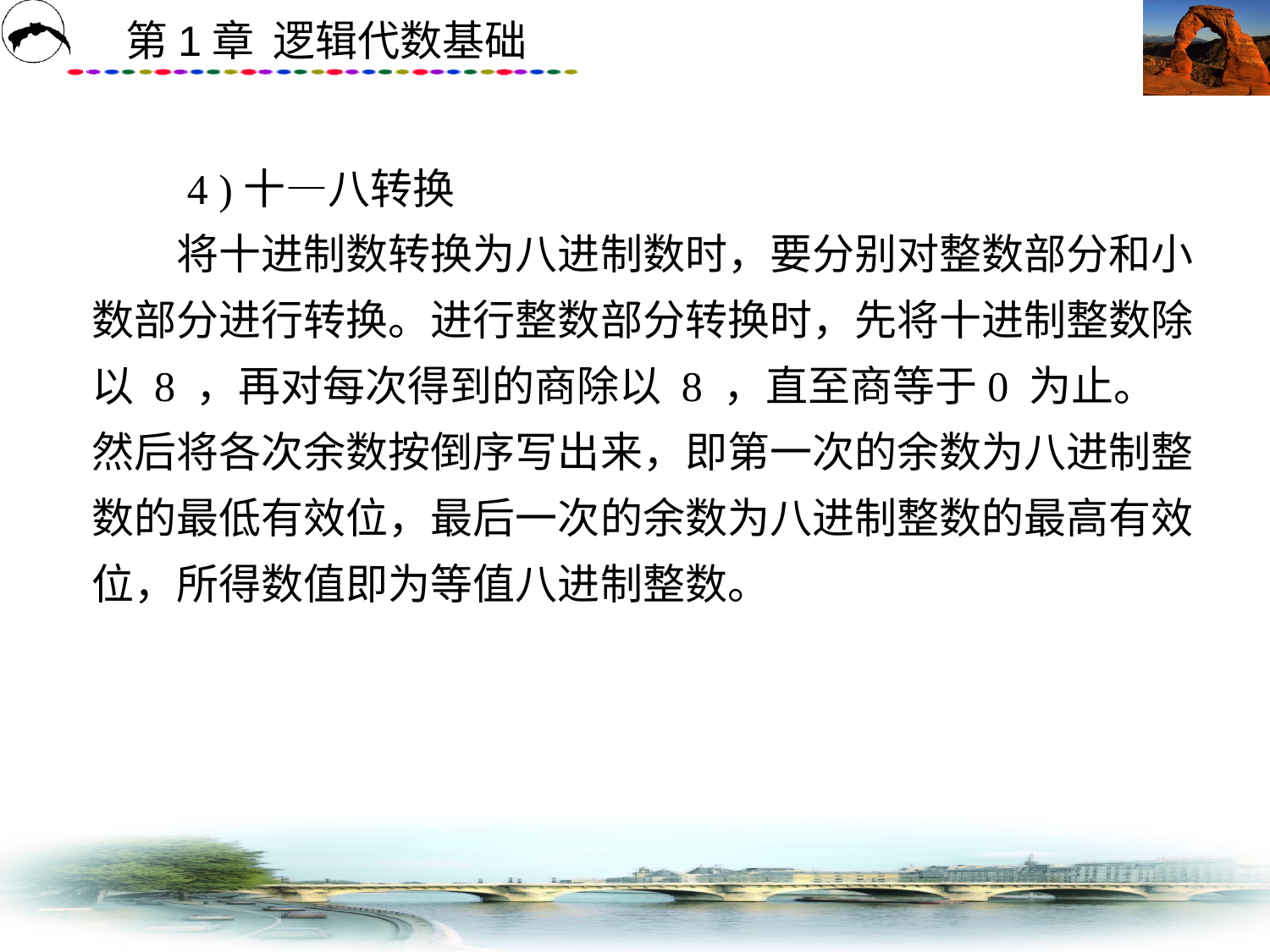

# 4 )十—八转换 　　将十进制数转换为八进制数时，要分别对整数部分和小数部分进行转换。进行整数部分转换时，先将十进制整数除以 8 ，再对每次得到的商除以 8 ，直至商等于0 为止。然后将各次余数按倒序写出来，即第一次的余数为八进制整数的最低有效位，最后一次的余数为八进制整数的最高有效位，所得数值即为等值八进制整数。